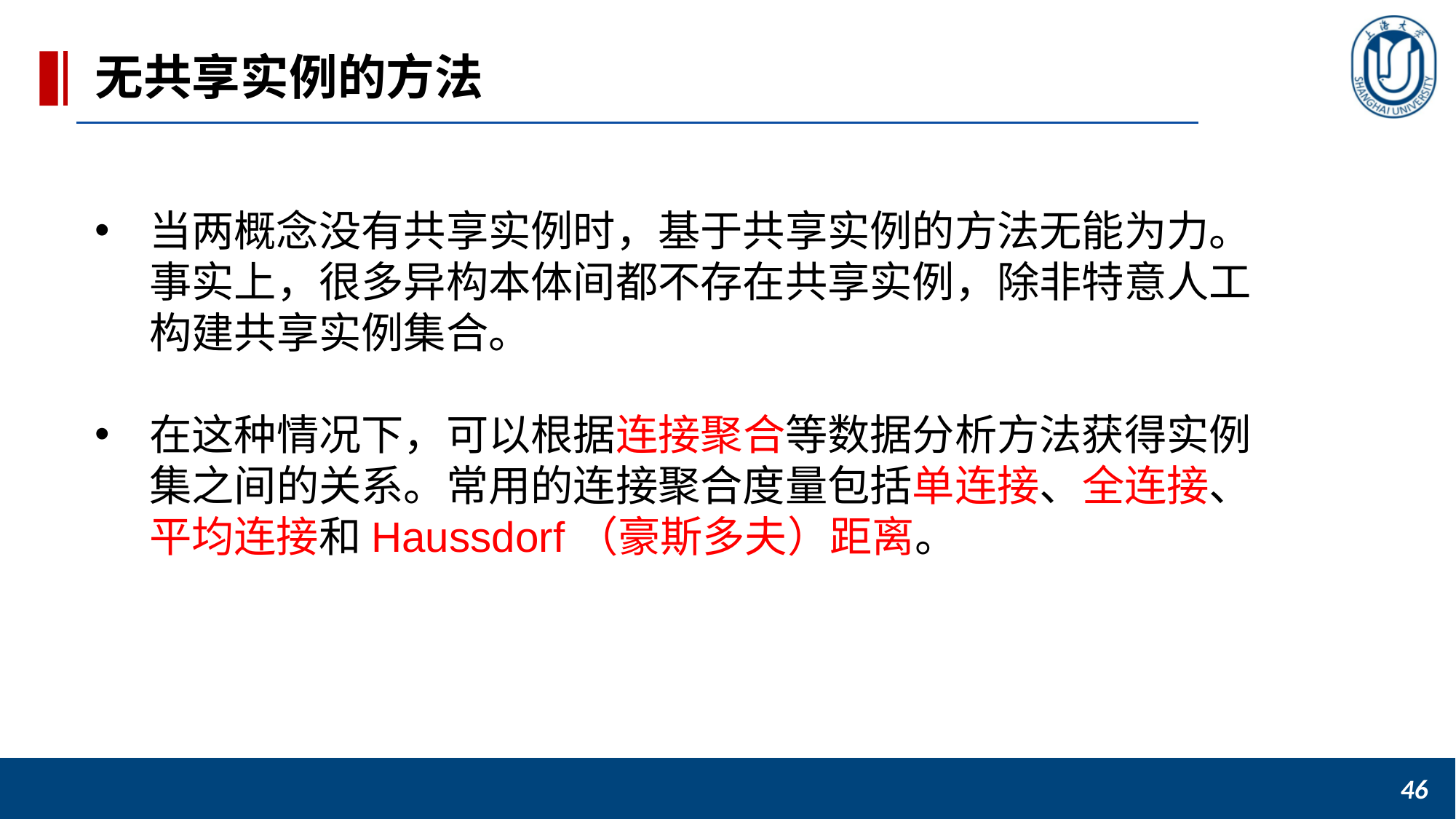

无共享实例的方法
当两概念没有共享实例时，基于共享实例的方法无能为力。事实上，很多异构本体间都不存在共享实例，除非特意人工构建共享实例集合。

在这种情况下，可以根据连接聚合等数据分析方法获得实例集之间的关系。常用的连接聚合度量包括单连接、全连接、平均连接和Haussdorf（豪斯多夫）距离。
46